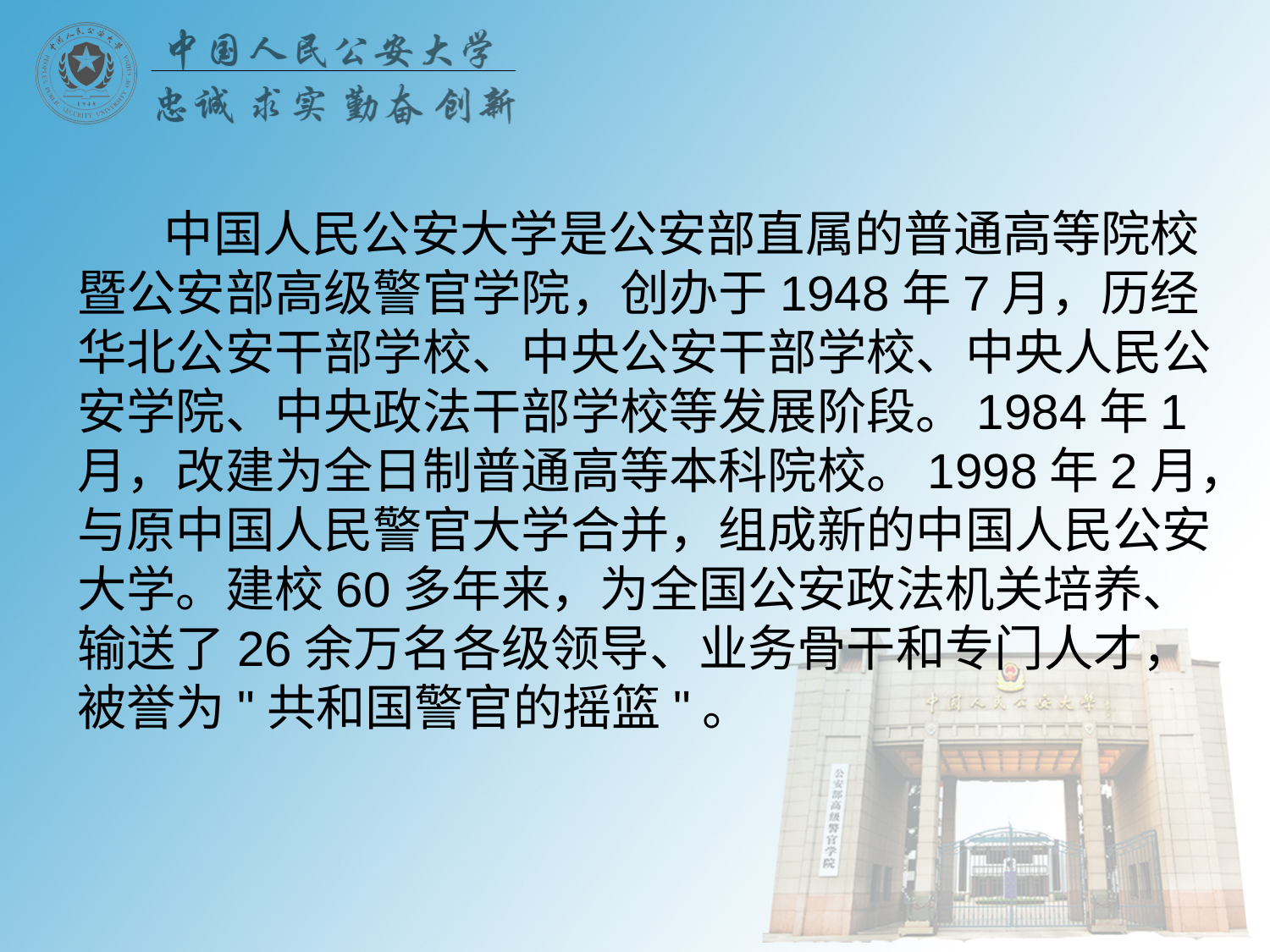

中国人民公安大学是公安部直属的普通高等院校暨公安部高级警官学院，创办于1948年7月，历经华北公安干部学校、中央公安干部学校、中央人民公安学院、中央政法干部学校等发展阶段。1984年1月，改建为全日制普通高等本科院校。1998年2月，与原中国人民警官大学合并，组成新的中国人民公安大学。建校60多年来，为全国公安政法机关培养、输送了26余万名各级领导、业务骨干和专门人才，被誉为"共和国警官的摇篮"。